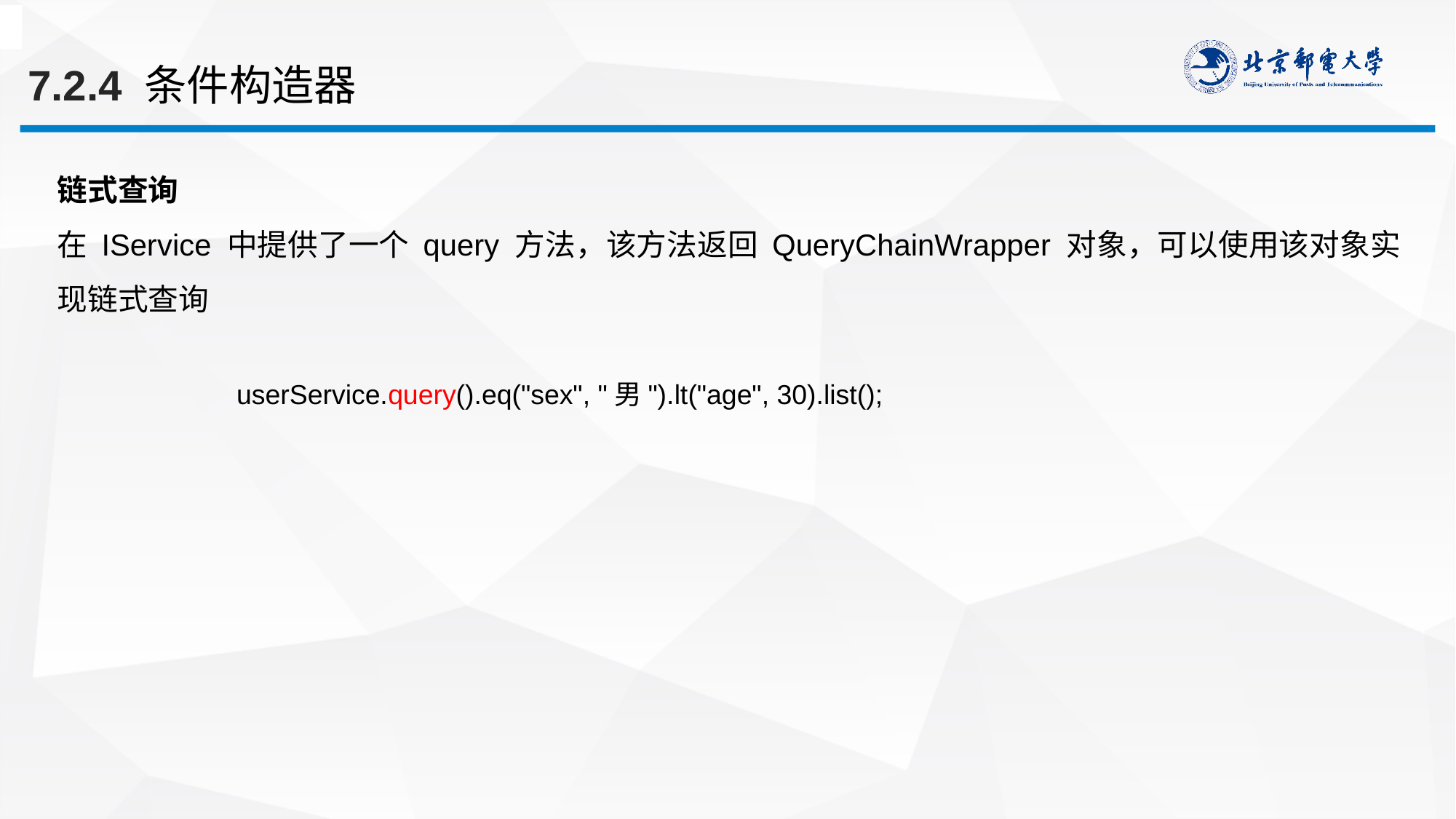

7.2.4 条件构造器

链式查询
在 IService 中提供了一个 query 方法，该方法返回 QueryChainWrapper 对象，可以使用该对象实现链式查询

userService.query().eq("sex", "男").lt("age", 30).list();